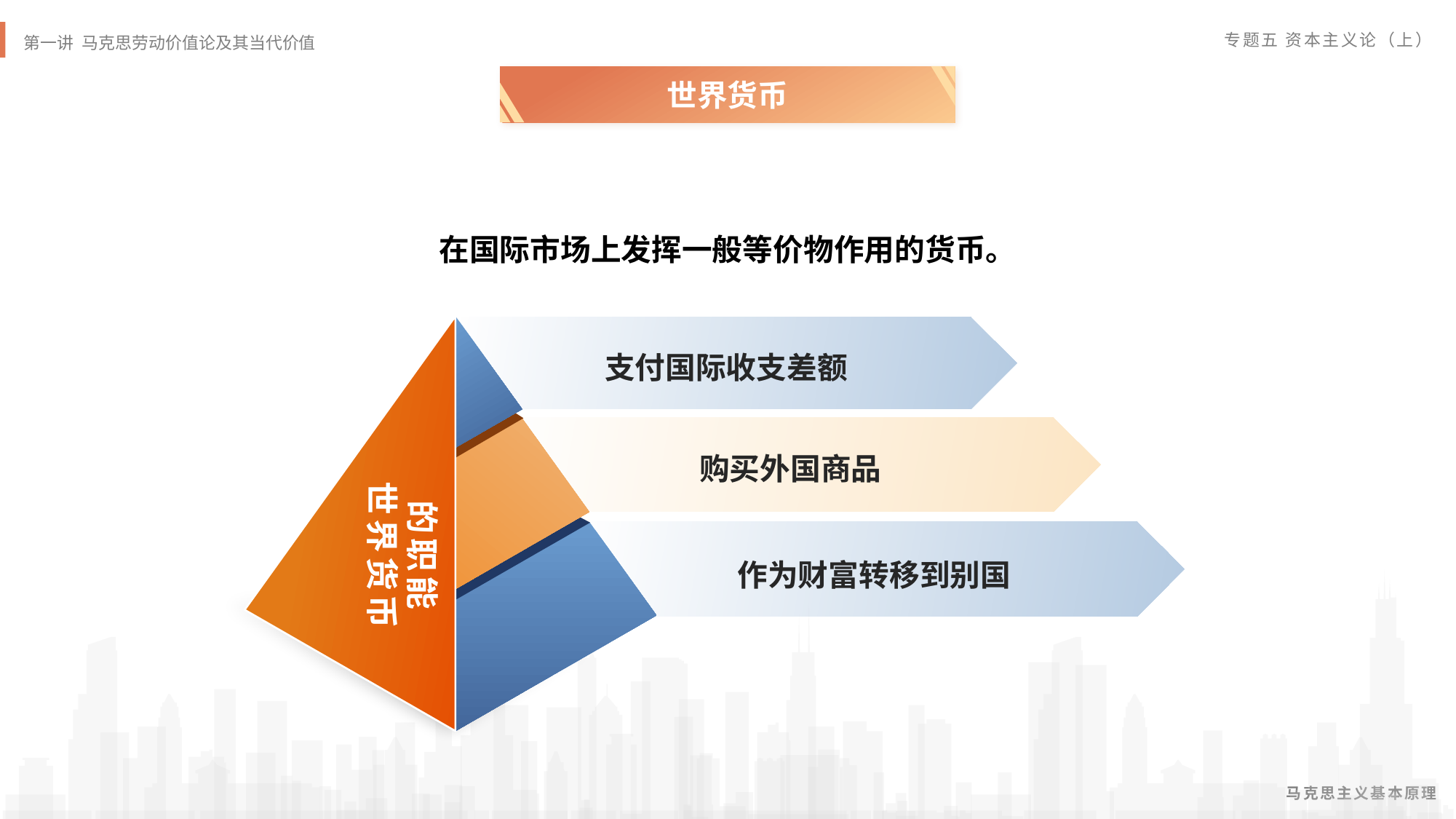

世界货币

在国际市场上发挥一般等价物作用的货币。

的职能
世界货币

支付国际收支差额
购买外国商品
作为财富转移到别国